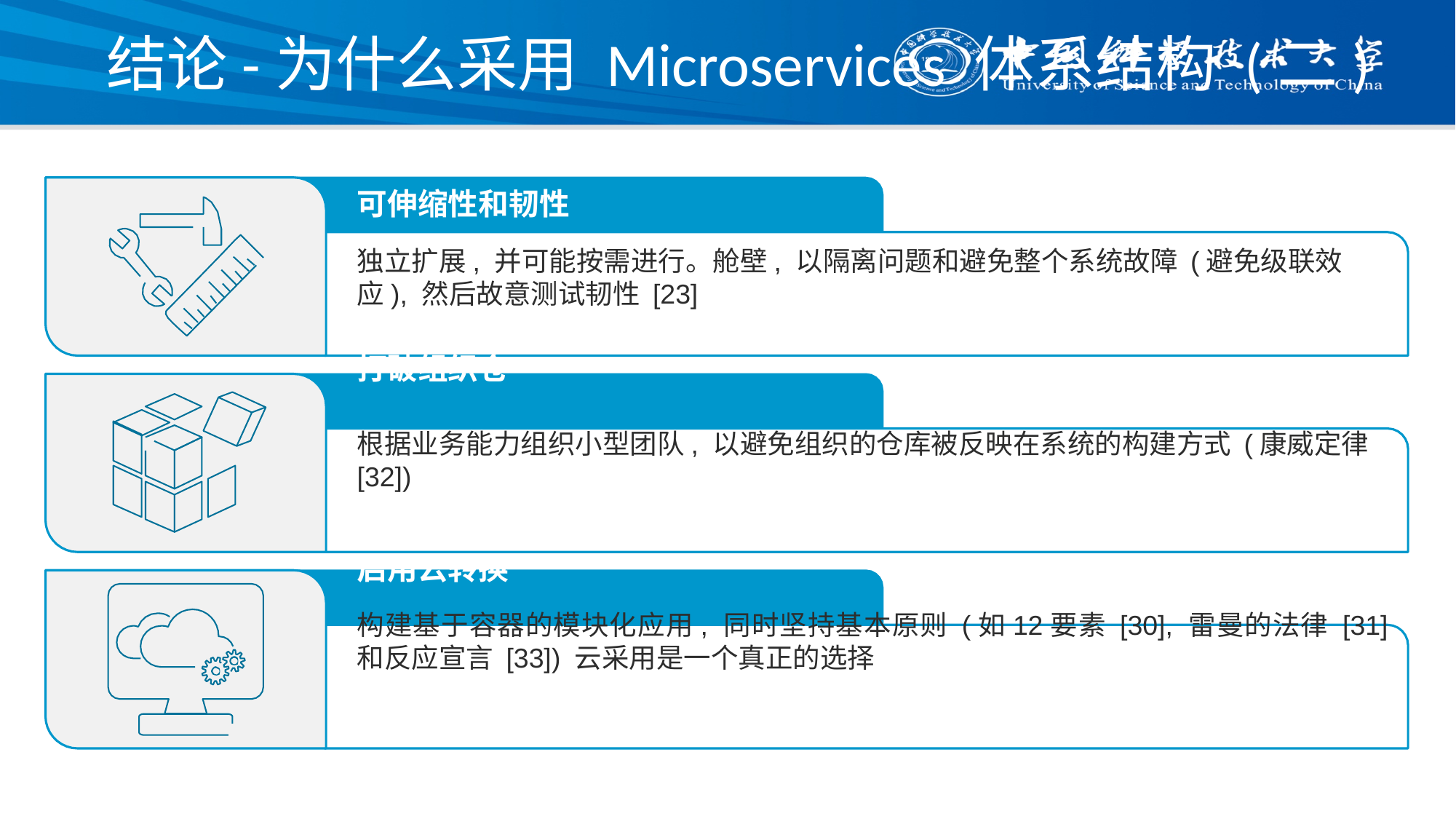

# 结论-为什么采用 Microservices 体系结构 (二)

可伸缩性和韧性
独立扩展, 并可能按需进行。舱壁, 以隔离问题和避免整个系统故障 (避免级联效应), 然后故意测试韧性 [23]

打破组织仓

根据业务能力组织小型团队, 以避免组织的仓库被反映在系统的构建方式 (康威定律 [32])

启用云转换
构建基于容器的模块化应用, 同时坚持基本原则 (如12要素 [30], 雷曼的法律 [31] 和反应宣言 [33]) 云采用是一个真正的选择